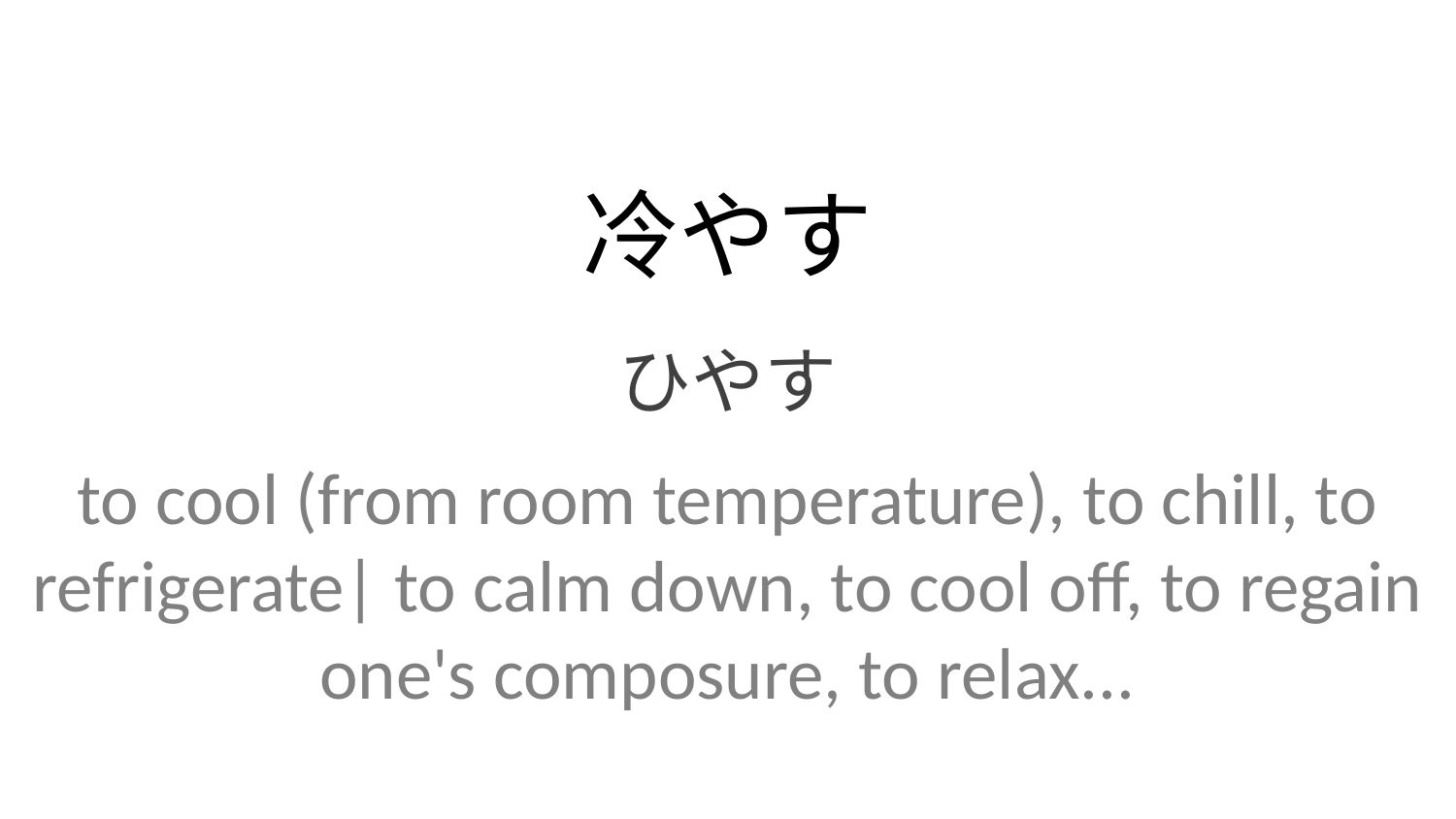

冷やす

ひやす
to cool (from room temperature), to chill, to refrigerate| to calm down, to cool off, to regain one's composure, to relax...